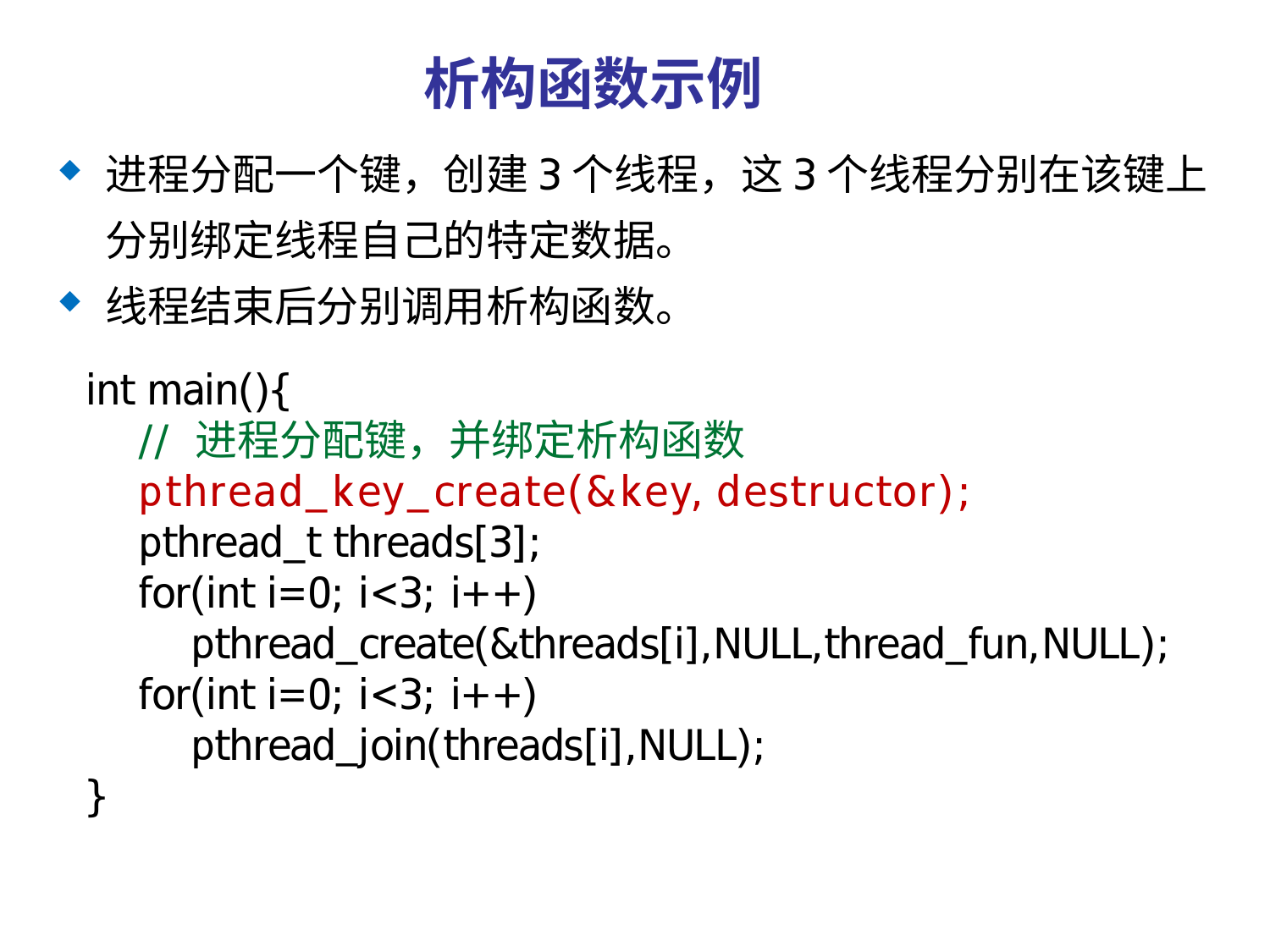

# 析构函数示例
进程分配一个键，创建3个线程，这3个线程分别在该键上分别绑定线程自己的特定数据。
线程结束后分别调用析构函数。
int main(){
    // 进程分配键，并绑定析构函数
    pthread_key_create(&key, destructor);
    pthread_t threads[3];
    for(int i=0; i<3; i++)
        pthread_create(&threads[i],NULL,thread_fun,NULL);
    for(int i=0; i<3; i++)
        pthread_join(threads[i],NULL);
}